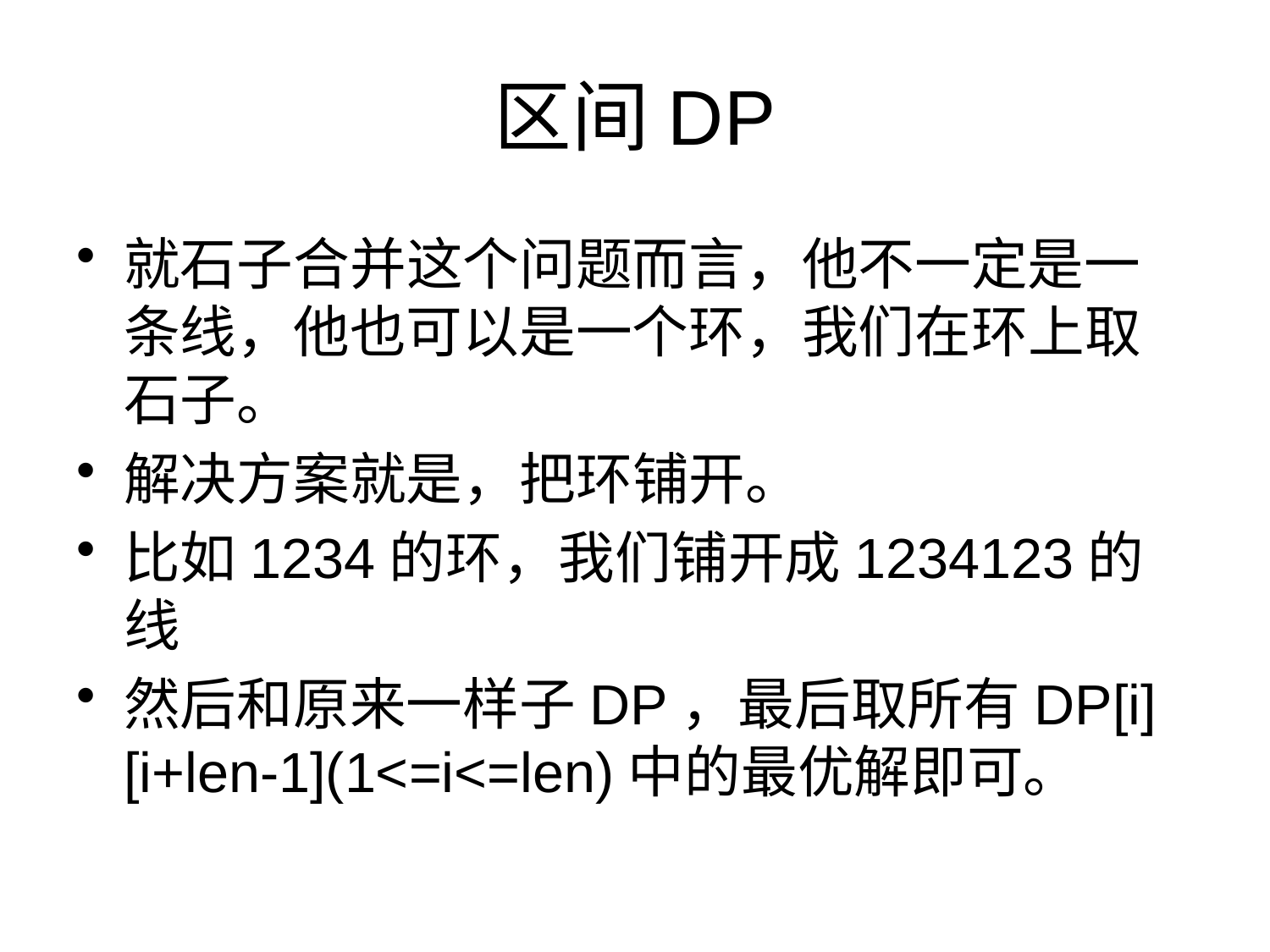

# 区间DP
就石子合并这个问题而言，他不一定是一条线，他也可以是一个环，我们在环上取石子。
解决方案就是，把环铺开。
比如1234的环，我们铺开成1234123的线
然后和原来一样子DP，最后取所有DP[i][i+len-1](1<=i<=len)中的最优解即可。